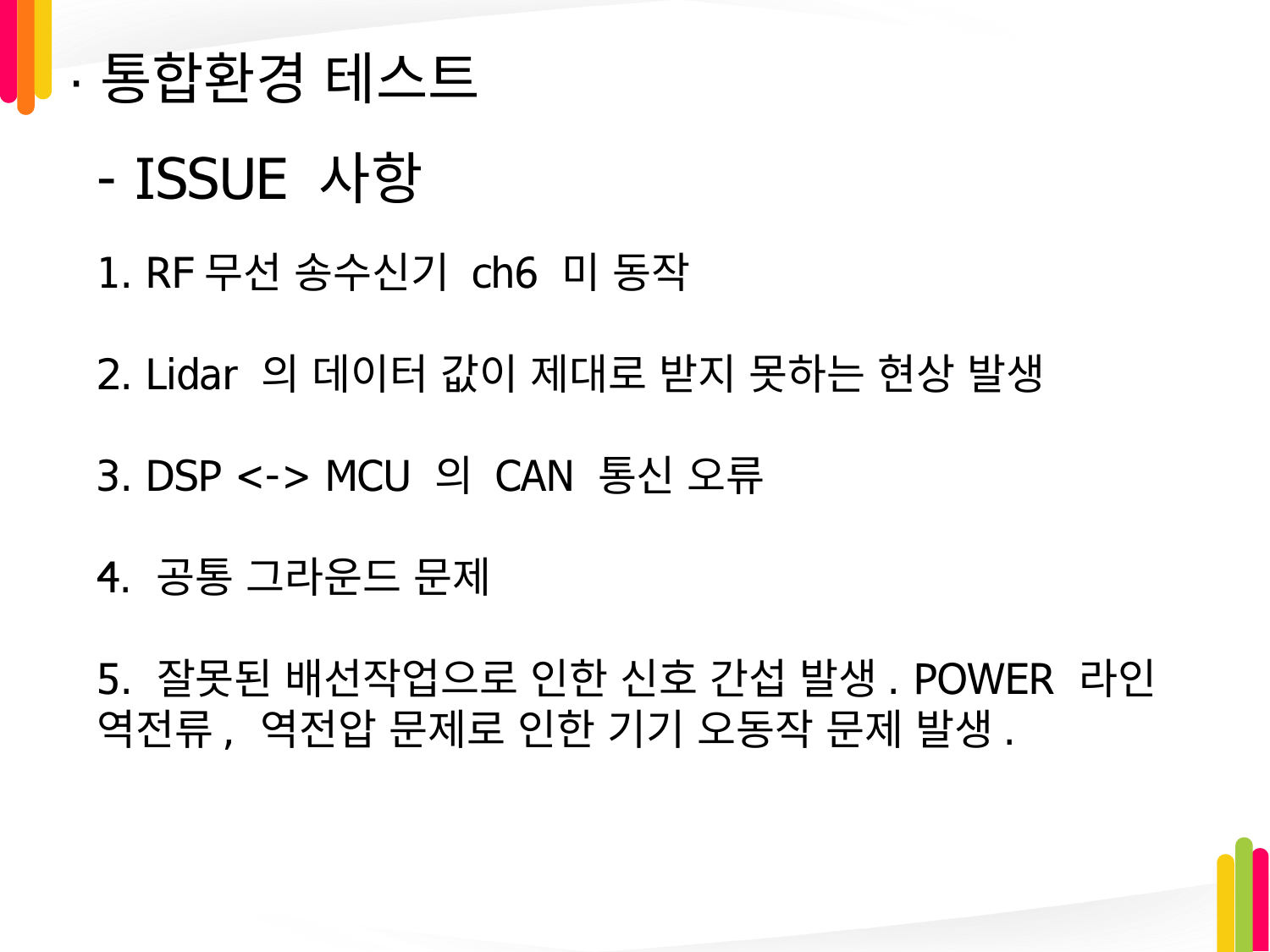

# ·통합환경 테스트
- ISSUE 사항
1. RF무선 송수신기 ch6 미 동작

2. Lidar 의 데이터 값이 제대로 받지 못하는 현상 발생

3. DSP <-> MCU 의 CAN 통신 오류

4. 공통 그라운드 문제

5. 잘못된 배선작업으로 인한 신호 간섭 발생. POWER 라인 역전류, 역전압 문제로 인한 기기 오동작 문제 발생.